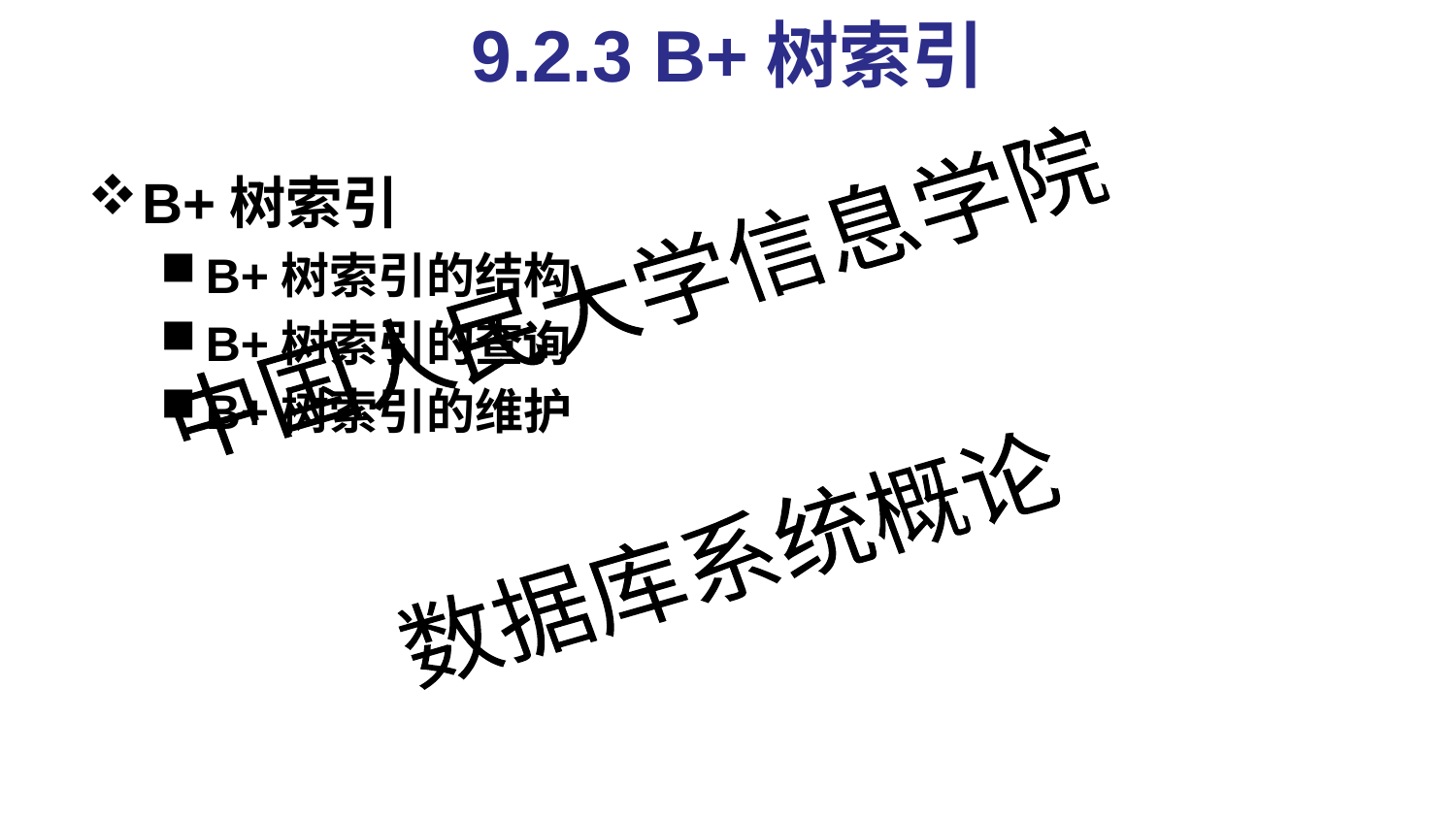

113
# 9.2.3 B+树索引
B+树索引
B+树索引的结构
B+树索引的查询
B+树索引的维护